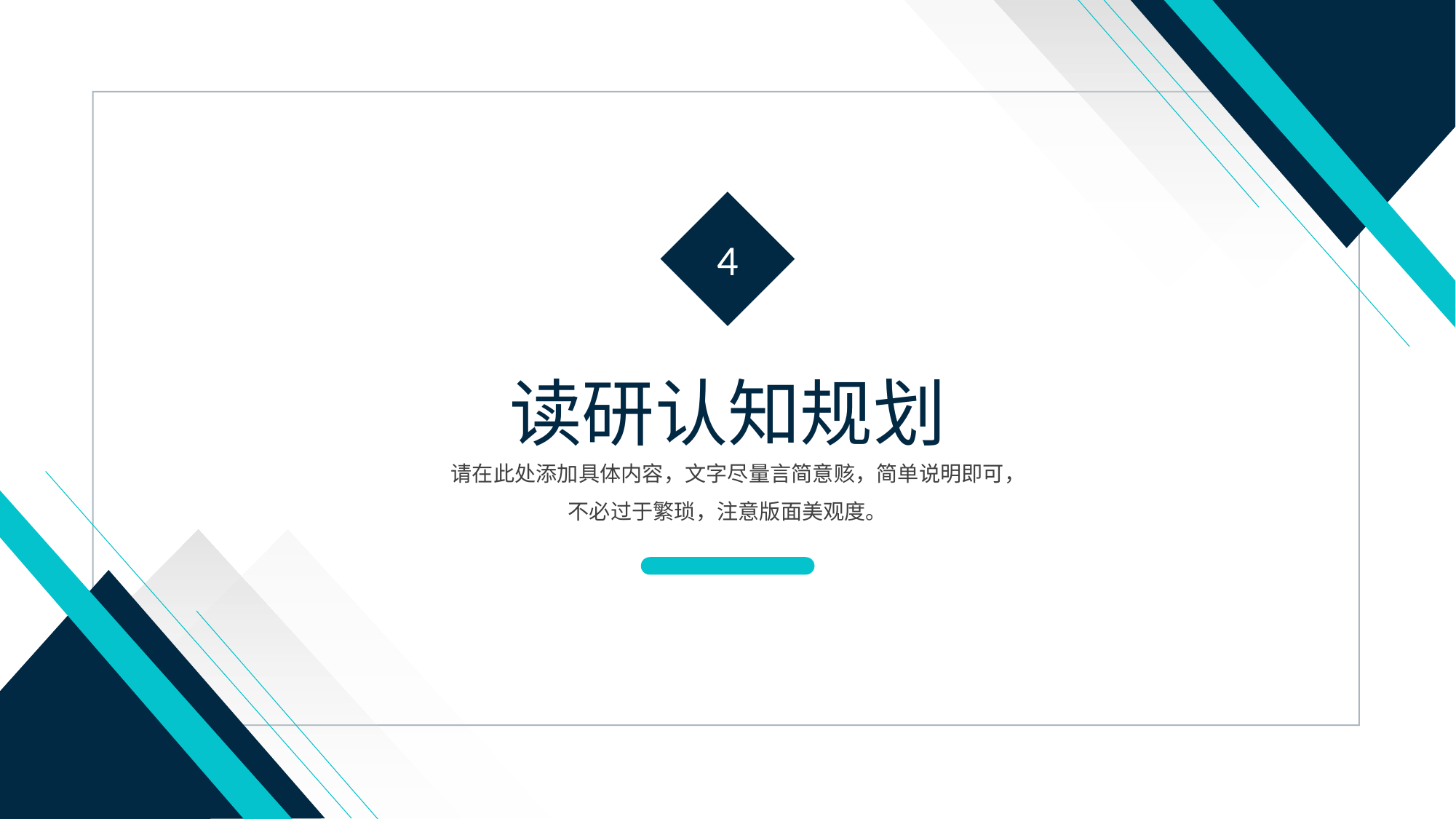

4
读研认知规划
请在此处添加具体内容，文字尽量言简意赅，简单说明即可，不必过于繁琐，注意版面美观度。